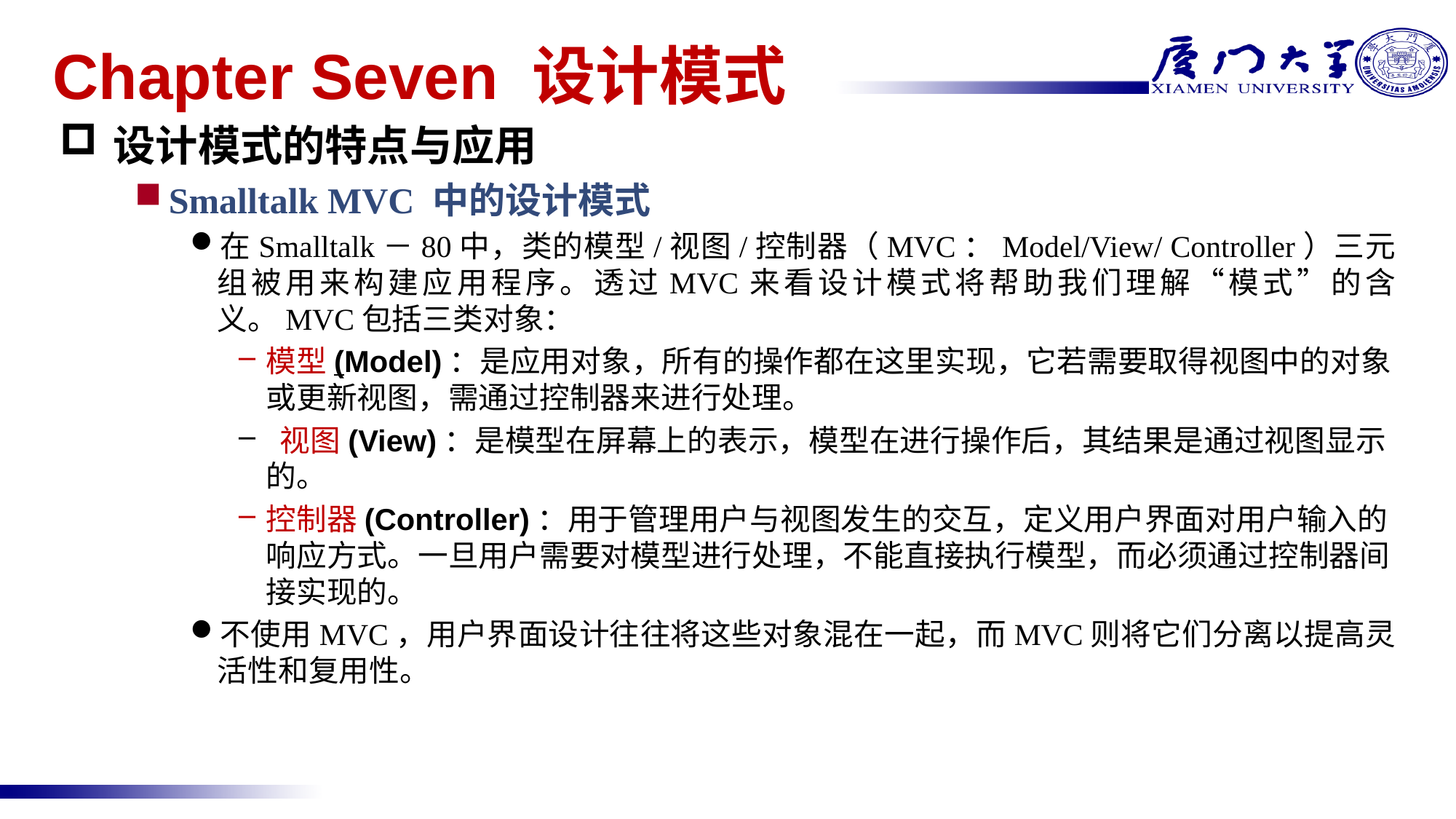

# Chapter Seven 设计模式
设计模式的特点与应用
Smalltalk MVC 中的设计模式
在Smalltalk－80中，类的模型/视图/控制器（MVC：Model/View/ Controller）三元组被用来构建应用程序。透过MVC来看设计模式将帮助我们理解“模式”的含义。MVC包括三类对象：
模型(Model)：是应用对象，所有的操作都在这里实现，它若需要取得视图中的对象或更新视图，需通过控制器来进行处理。
 视图(View)：是模型在屏幕上的表示，模型在进行操作后，其结果是通过视图显示的。
控制器(Controller)：用于管理用户与视图发生的交互，定义用户界面对用户输入的响应方式。一旦用户需要对模型进行处理，不能直接执行模型，而必须通过控制器间接实现的。
不使用MVC，用户界面设计往往将这些对象混在一起，而MVC则将它们分离以提高灵活性和复用性。